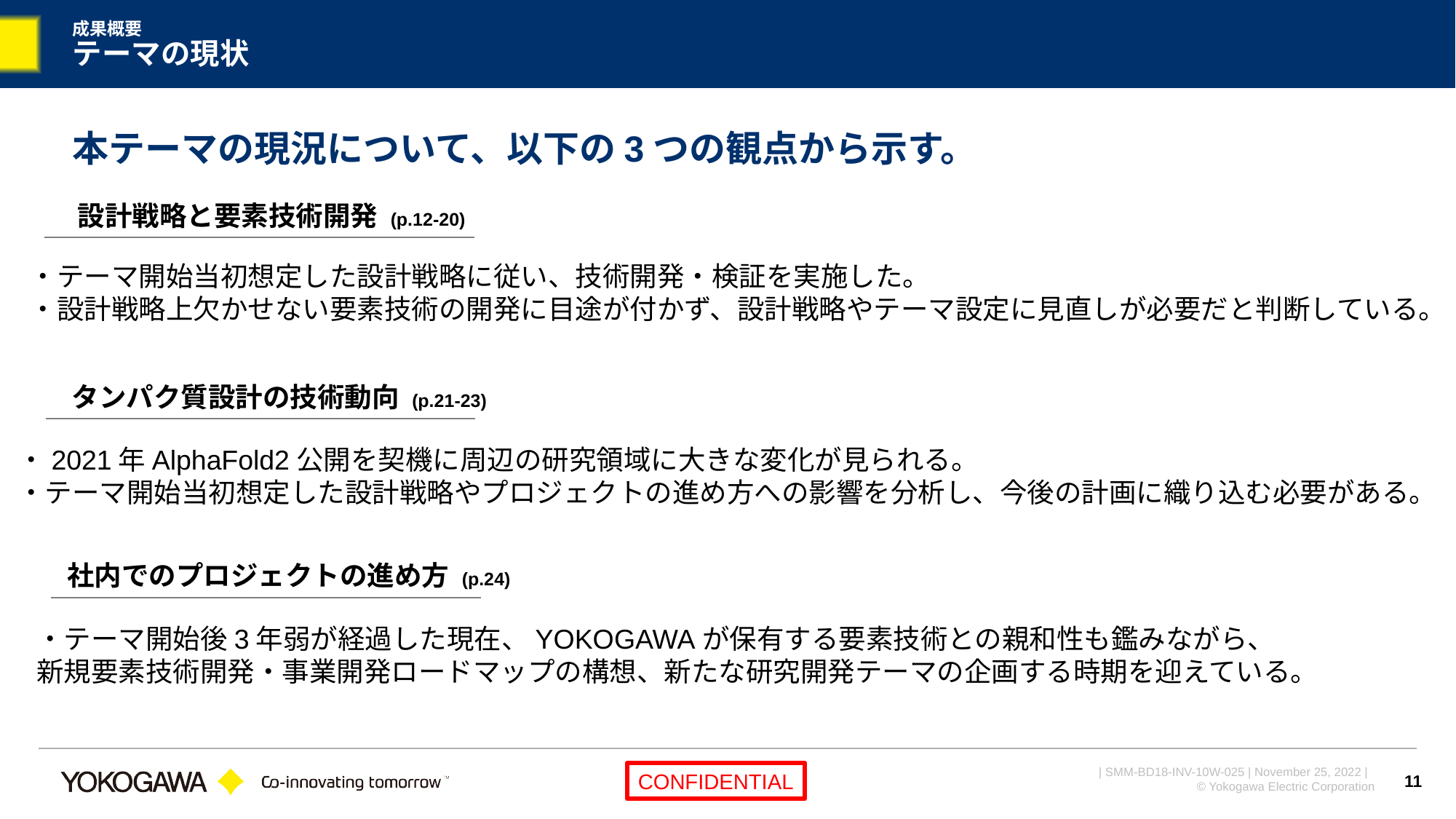

# 成果概要 テーマの現状
本テーマの現況について、以下の3つの観点から示す。
設計戦略と要素技術開発 (p.12-20)
・テーマ開始当初想定した設計戦略に従い、技術開発・検証を実施した。
・設計戦略上欠かせない要素技術の開発に目途が付かず、設計戦略やテーマ設定に見直しが必要だと判断している。
タンパク質設計の技術動向 (p.21-23)
・2021年AlphaFold2公開を契機に周辺の研究領域に大きな変化が見られる。
・テーマ開始当初想定した設計戦略やプロジェクトの進め方への影響を分析し、今後の計画に織り込む必要がある。
社内でのプロジェクトの進め方 (p.24)
・テーマ開始後3年弱が経過した現在、YOKOGAWAが保有する要素技術との親和性も鑑みながら、
新規要素技術開発・事業開発ロードマップの構想、新たな研究開発テーマの企画する時期を迎えている。
11